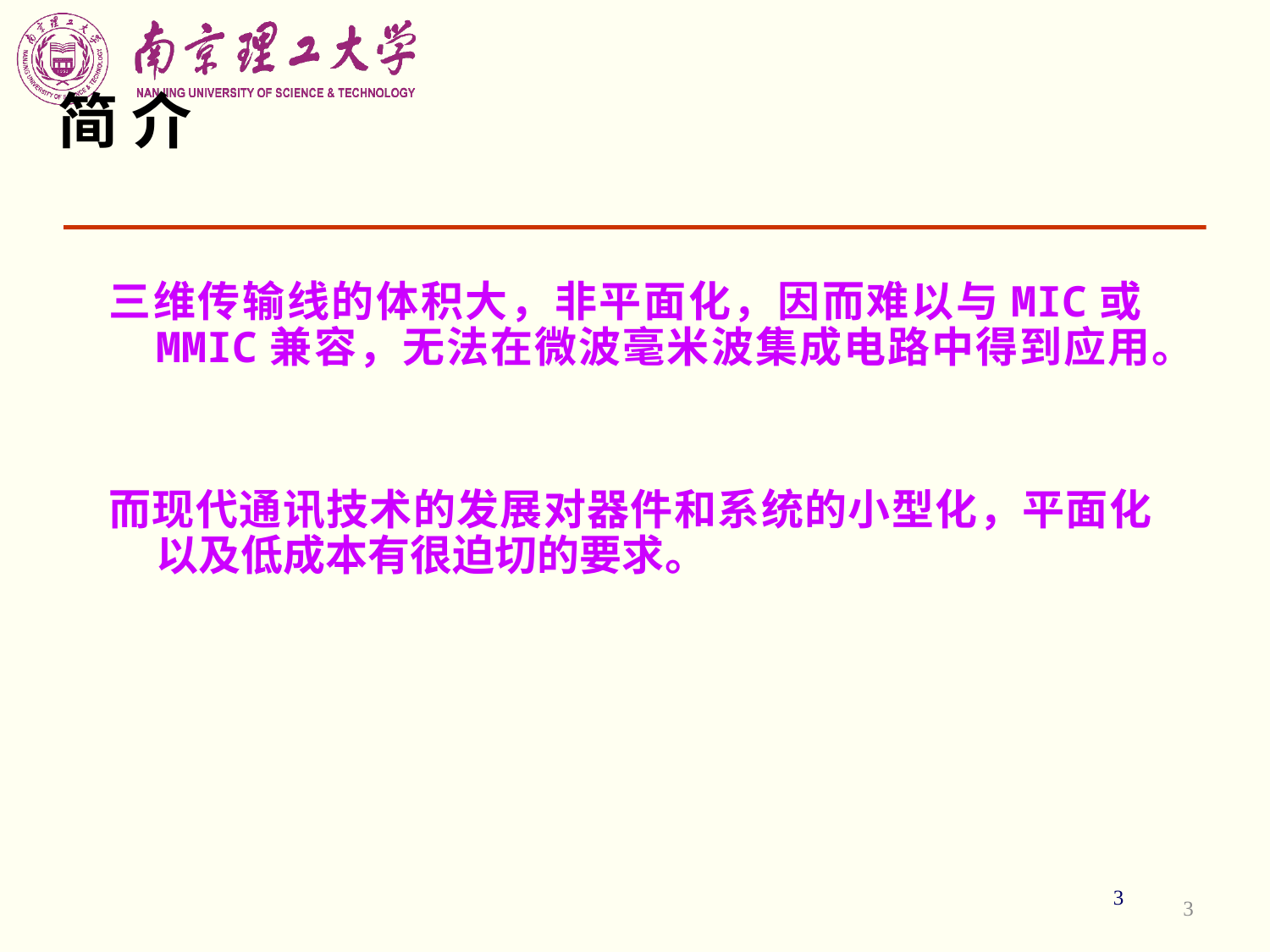

# 简 介
三维传输线的体积大，非平面化，因而难以与MIC或MMIC兼容，无法在微波毫米波集成电路中得到应用。

而现代通讯技术的发展对器件和系统的小型化，平面化以及低成本有很迫切的要求。
3